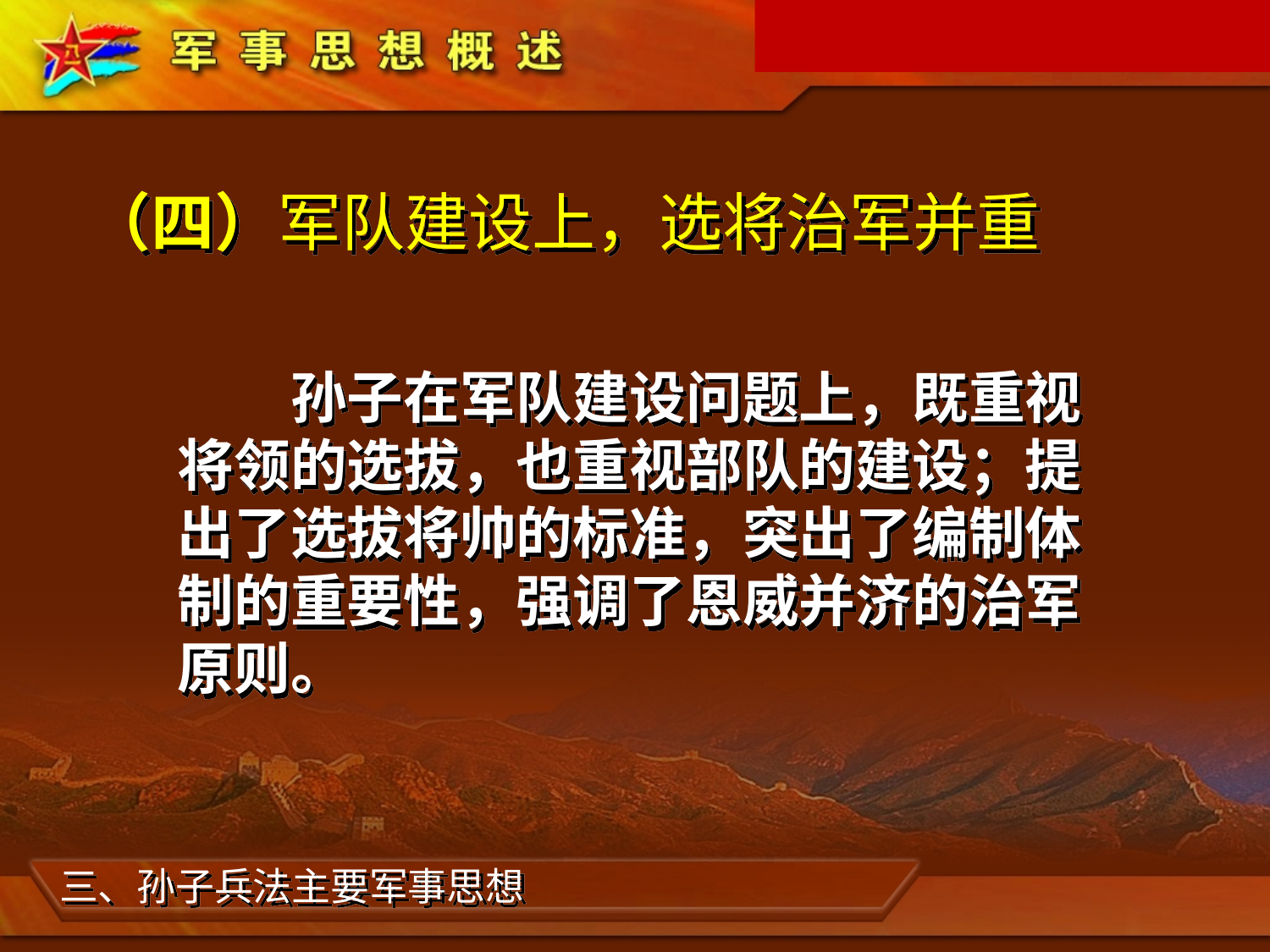

（四）军队建设上，选将治军并重
　　孙子在军队建设问题上，既重视将领的选拔，也重视部队的建设；提出了选拔将帅的标准，突出了编制体制的重要性，强调了恩威并济的治军原则。
三、孙子兵法主要军事思想